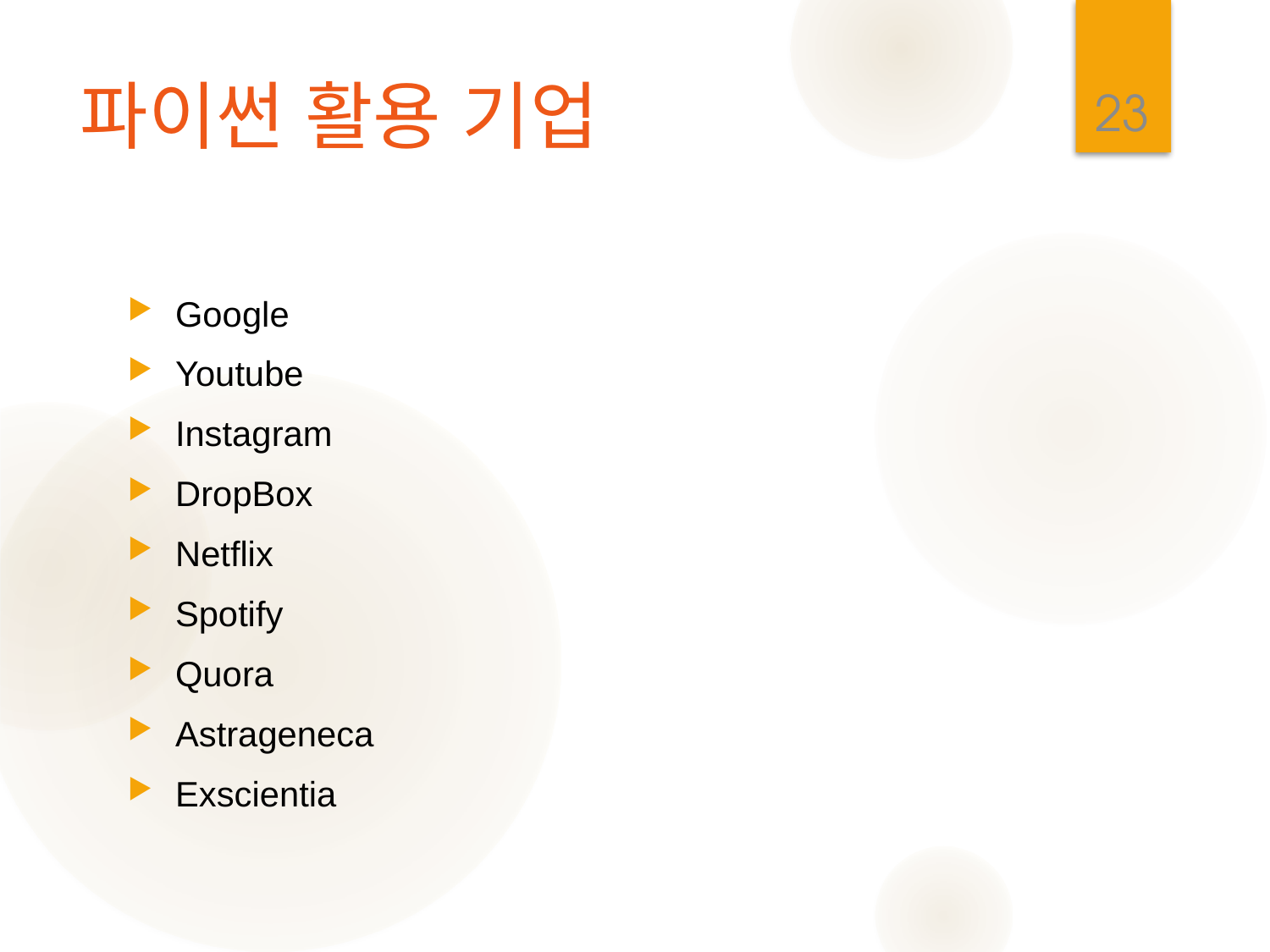

23
# 파이썬 활용 기업
Google
Youtube
Instagram
DropBox
Netflix
Spotify
Quora
Astrageneca
Exscientia